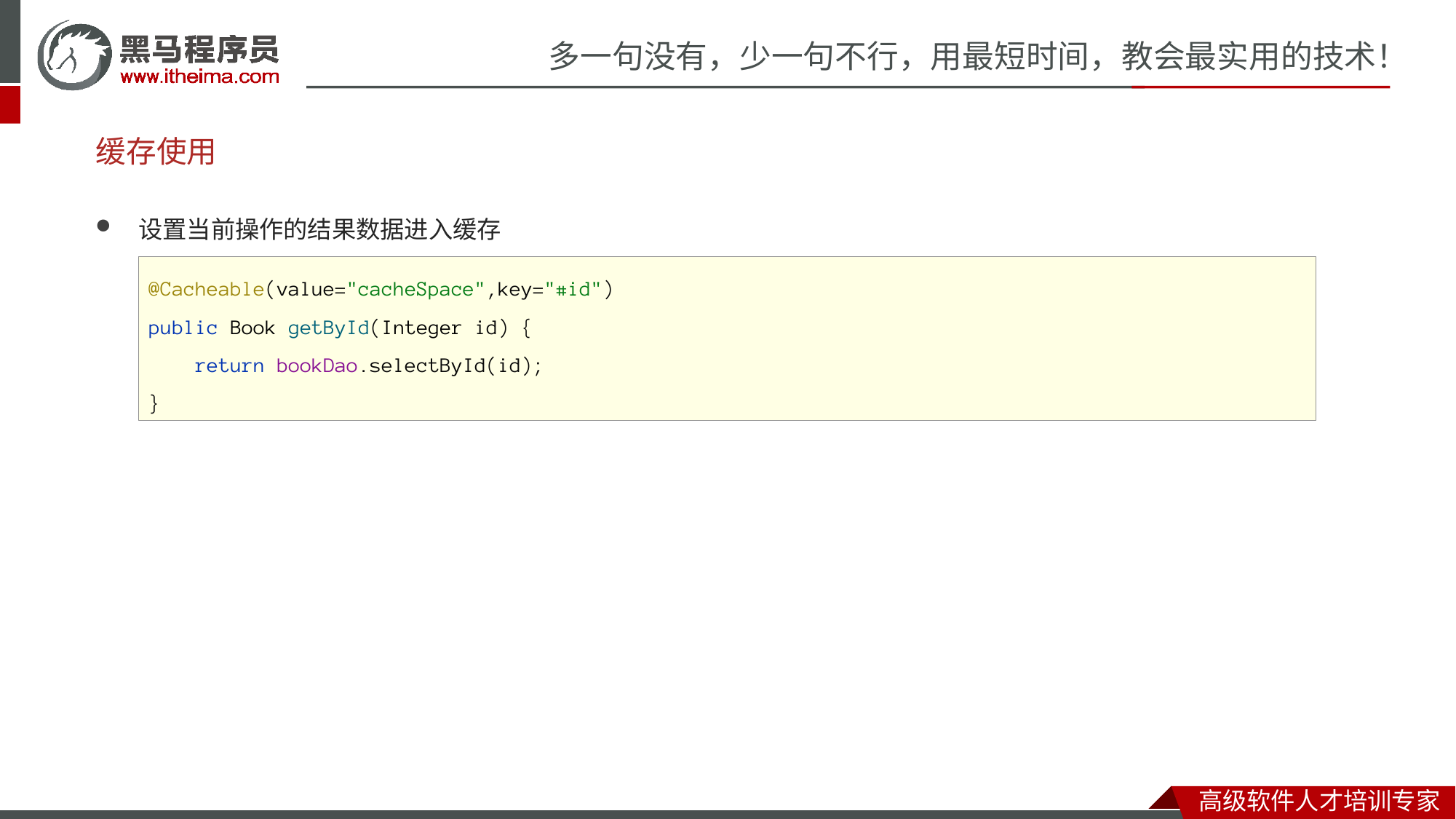

# 缓存使用
设置当前操作的结果数据进入缓存

@Cacheable(value="cacheSpace",key="#id")
public Book getById(Integer id) {
    return bookDao.selectById(id);
}